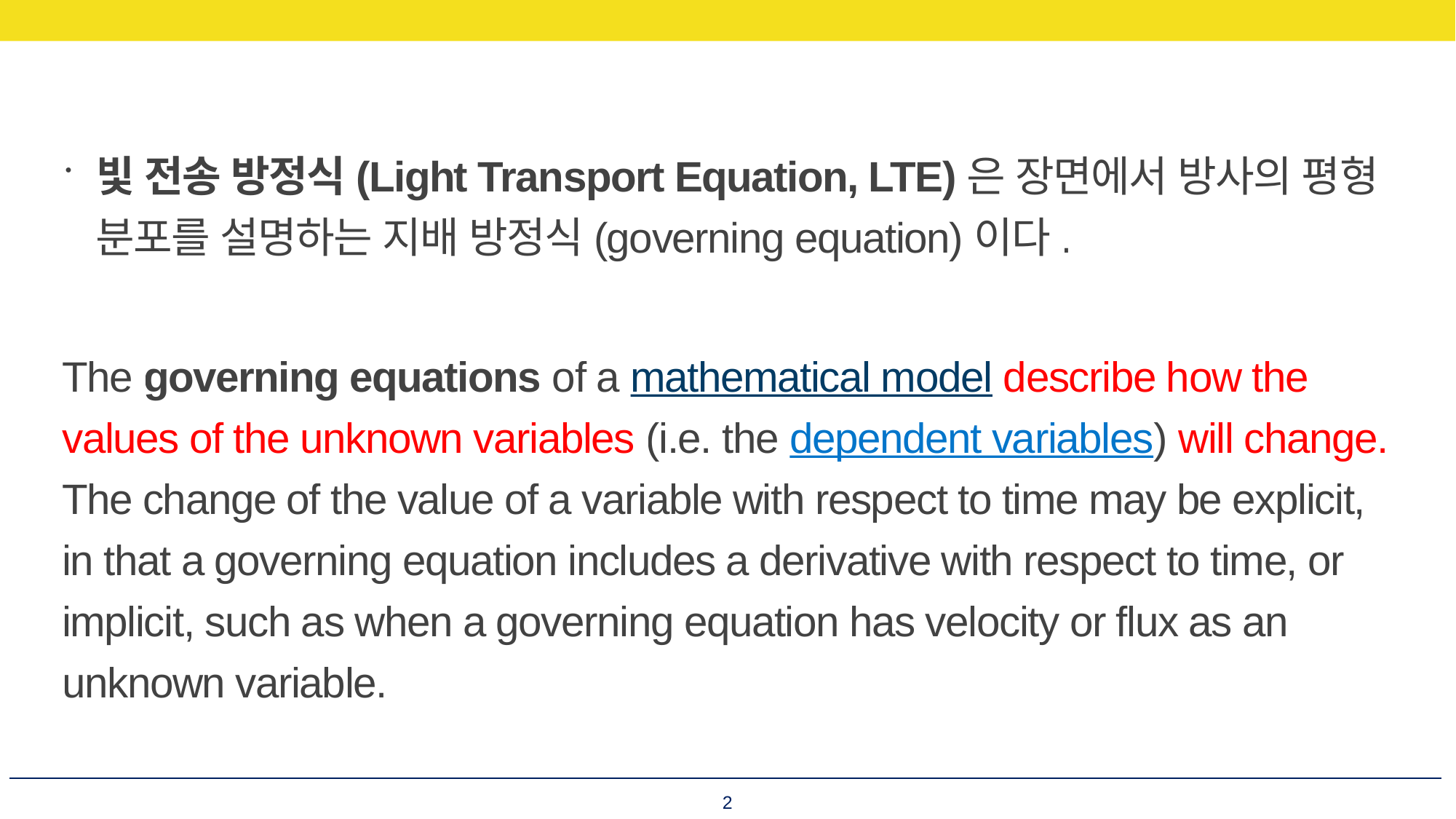

빛 전송 방정식(Light Transport Equation, LTE)은 장면에서 방사의 평형 분포를 설명하는 지배 방정식(governing equation)이다.

The governing equations of a mathematical model describe how the values of the unknown variables (i.e. the dependent variables) will change. The change of the value of a variable with respect to time may be explicit, in that a governing equation includes a derivative with respect to time, or implicit, such as when a governing equation has velocity or flux as an unknown variable.

2